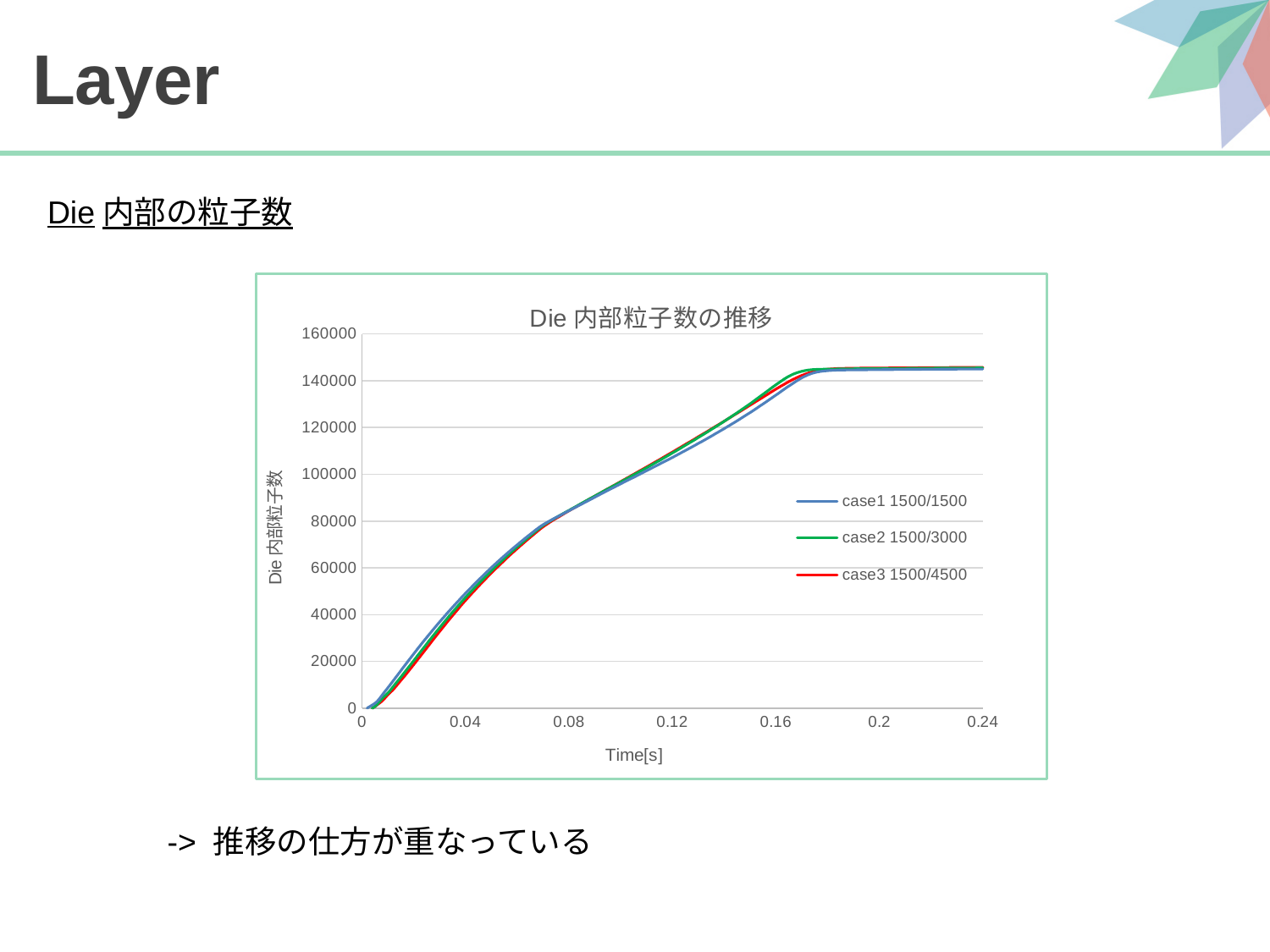

# Layer

Die内部の粒子数

### Chart: Die内部粒子数の推移

| Category | case1 | case2 | case3 |
|---|---|---|---|
-> 推移の仕方が重なっている